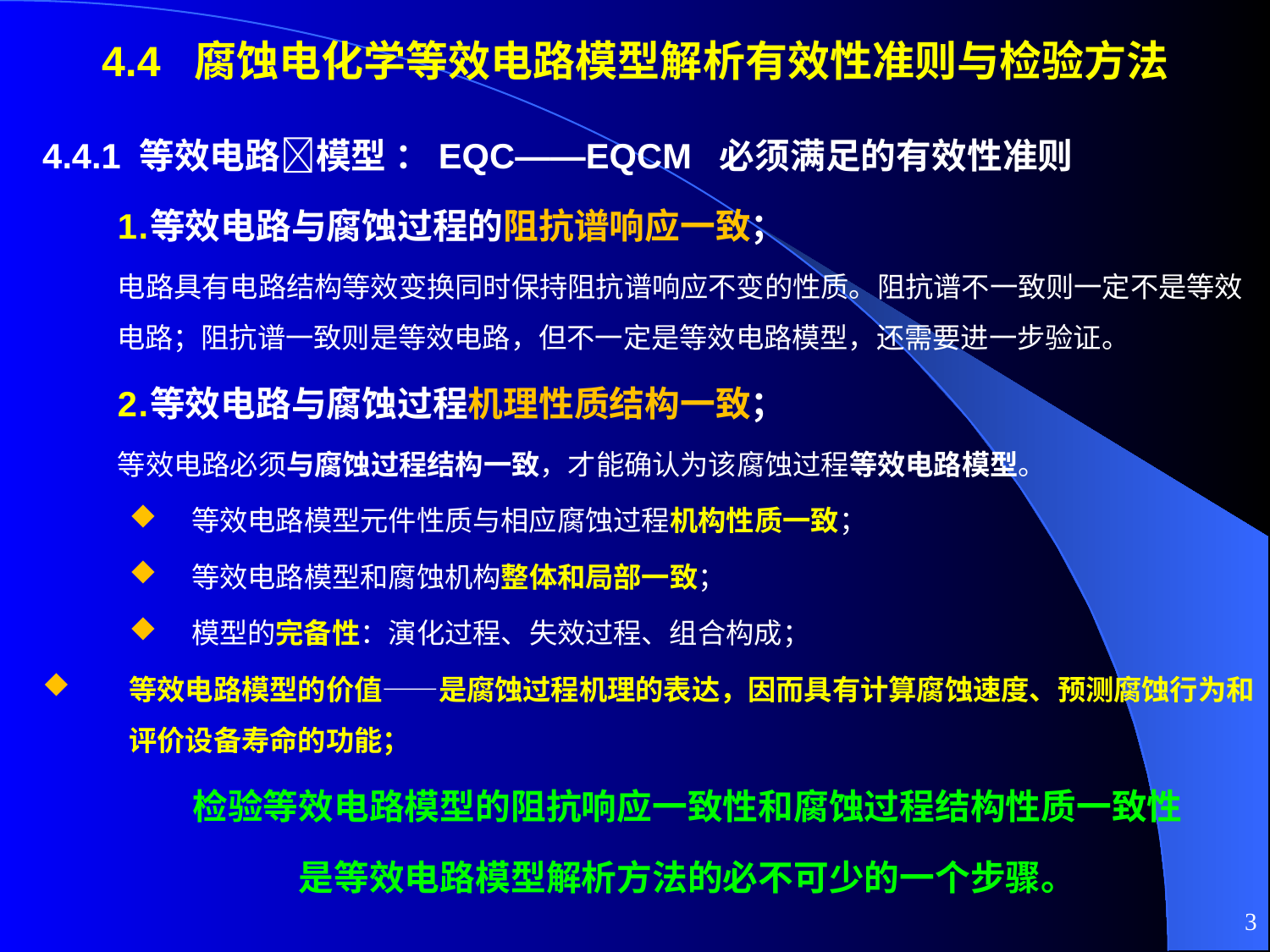

# 4.4  腐蚀电化学等效电路模型解析有效性准则与检验方法
4.4.1 等效电路⇒模型 ：EQC——EQCM  必须满足的有效性准则
等效电路与腐蚀过程的阻抗谱响应一致；
电路具有电路结构等效变换同时保持阻抗谱响应不变的性质。阻抗谱不一致则一定不是等效电路；阻抗谱一致则是等效电路，但不一定是等效电路模型，还需要进一步验证。
等效电路与腐蚀过程机理性质结构一致；
等效电路必须与腐蚀过程结构一致，才能确认为该腐蚀过程等效电路模型。
等效电路模型元件性质与相应腐蚀过程机构性质一致；
等效电路模型和腐蚀机构整体和局部一致；
模型的完备性：演化过程、失效过程、组合构成；
等效电路模型的价值——是腐蚀过程机理的表达，因而具有计算腐蚀速度、预测腐蚀行为和评价设备寿命的功能；
检验等效电路模型的阻抗响应一致性和腐蚀过程结构性质一致性
是等效电路模型解析方法的必不可少的一个步骤。
3